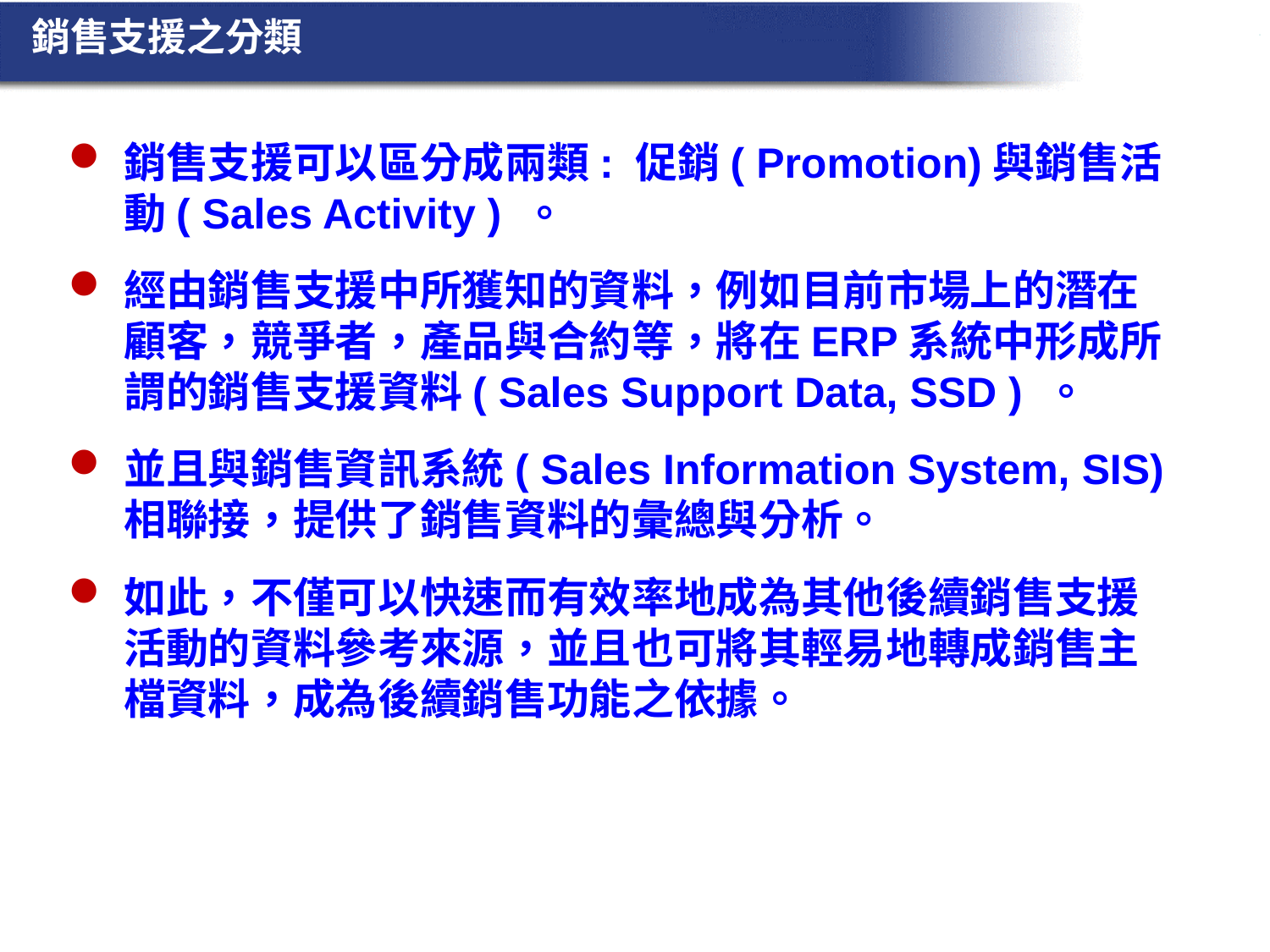

銷售支援之分類
銷售支援可以區分成兩類: 促銷( Promotion)與銷售活動( Sales Activity ) 。
經由銷售支援中所獲知的資料，例如目前市場上的潛在顧客，競爭者，產品與合約等，將在ERP系統中形成所謂的銷售支援資料( Sales Support Data, SSD ) 。
並且與銷售資訊系統( Sales Information System, SIS)相聯接，提供了銷售資料的彙總與分析。
如此，不僅可以快速而有效率地成為其他後續銷售支援活動的資料參考來源，並且也可將其輕易地轉成銷售主檔資料，成為後續銷售功能之依據。